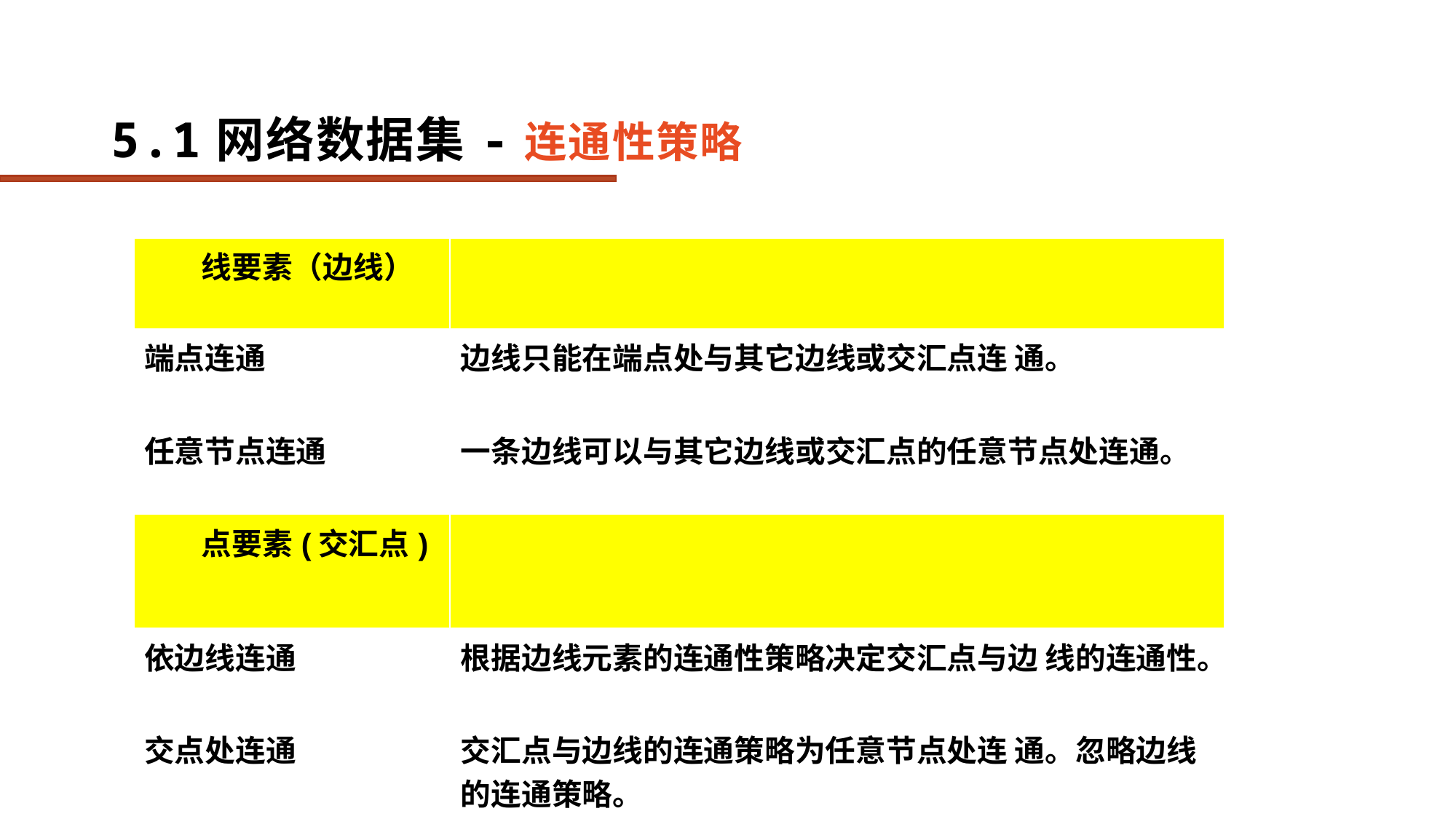

# 5.1网络数据集-连通性策略
| 线要素（边线） |  |
| --- | --- |
| 端点连通 | 边线只能在端点处与其它边线或交汇点连 通。 |
| 任意节点连通 | 一条边线可以与其它边线或交汇点的任意节点处连通。 |
| 点要素(交汇点) |  |
| 依边线连通 | 根据边线元素的连通性策略决定交汇点与边 线的连通性。 |
| 交点处连通 | 交汇点与边线的连通策略为任意节点处连 通。忽略边线的连通策略。 |